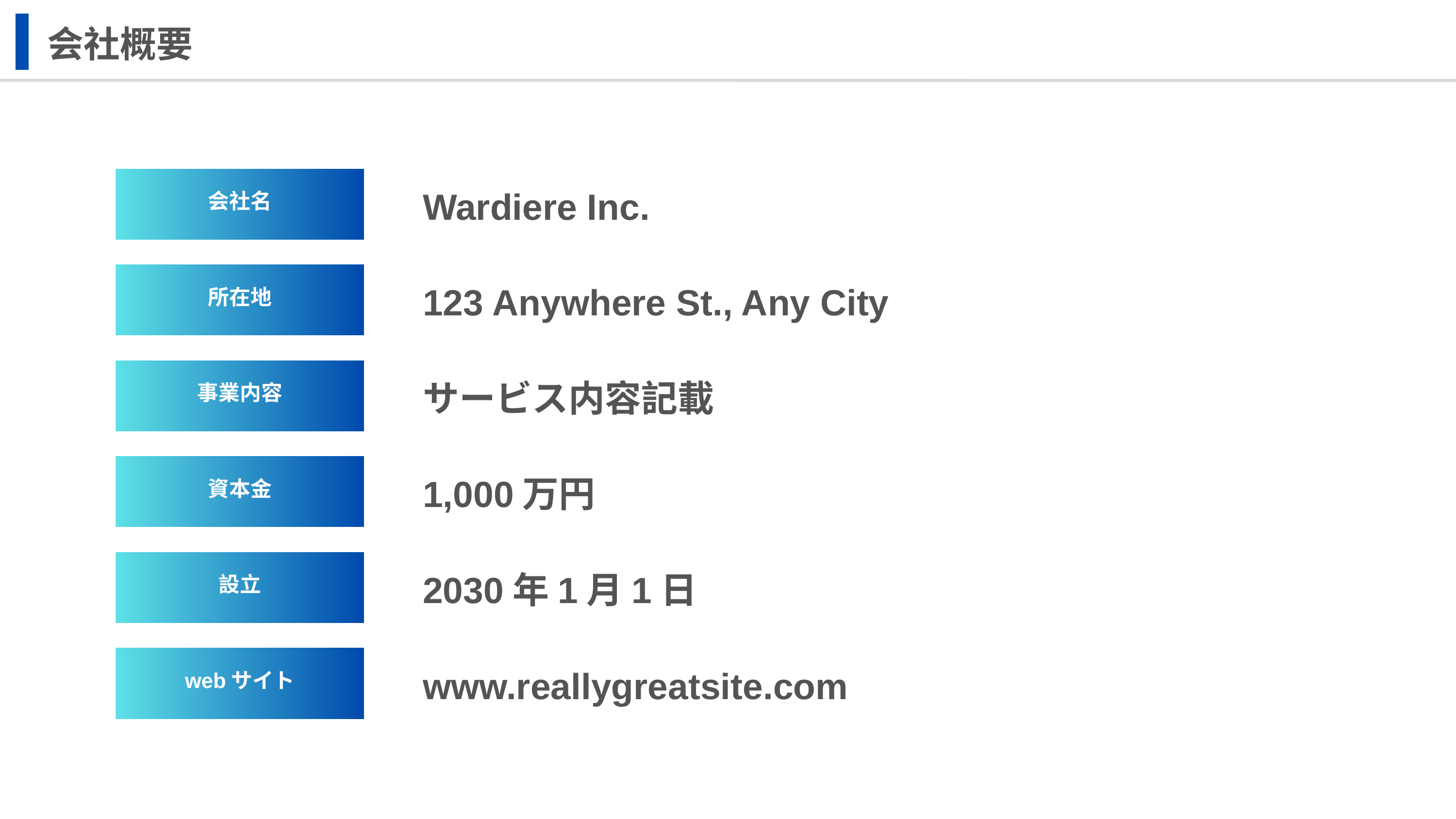

会社概要

会社名
Wardiere Inc.

所在地
123 Anywhere St., Any City

事業内容
サービス内容記載

資本金
1,000万円

設立
2030年1月1日

webサイト
www.reallygreatsite.com